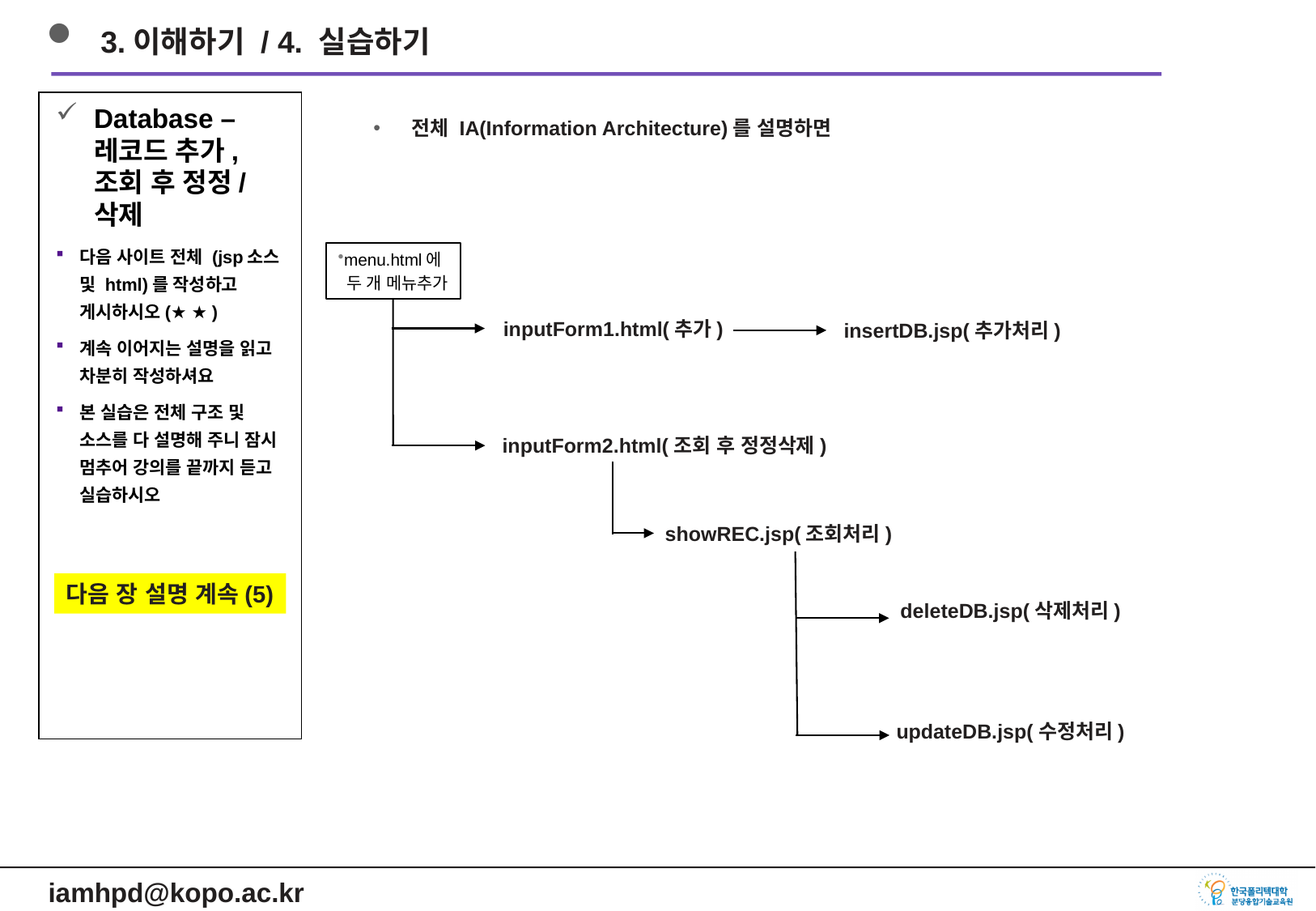

3.이해하기 / 4. 실습하기
Database – 레코드 추가, 조회 후 정정/삭제
다음 사이트 전체 (jsp소스 및 html)를 작성하고 게시하시오(★ ★ )
계속 이어지는 설명을 읽고 차분히 작성하셔요
본 실습은 전체 구조 및 소스를 다 설명해 주니 잠시 멈추어 강의를 끝까지 듣고 실습하시오
전체 IA(Information Architecture)를 설명하면
menu.html에
 두 개 메뉴추가
inputForm1.html(추가)
insertDB.jsp(추가처리)
inputForm2.html(조회 후 정정삭제)
showREC.jsp(조회처리)
다음 장 설명 계속(5)
deleteDB.jsp(삭제처리)
updateDB.jsp(수정처리)